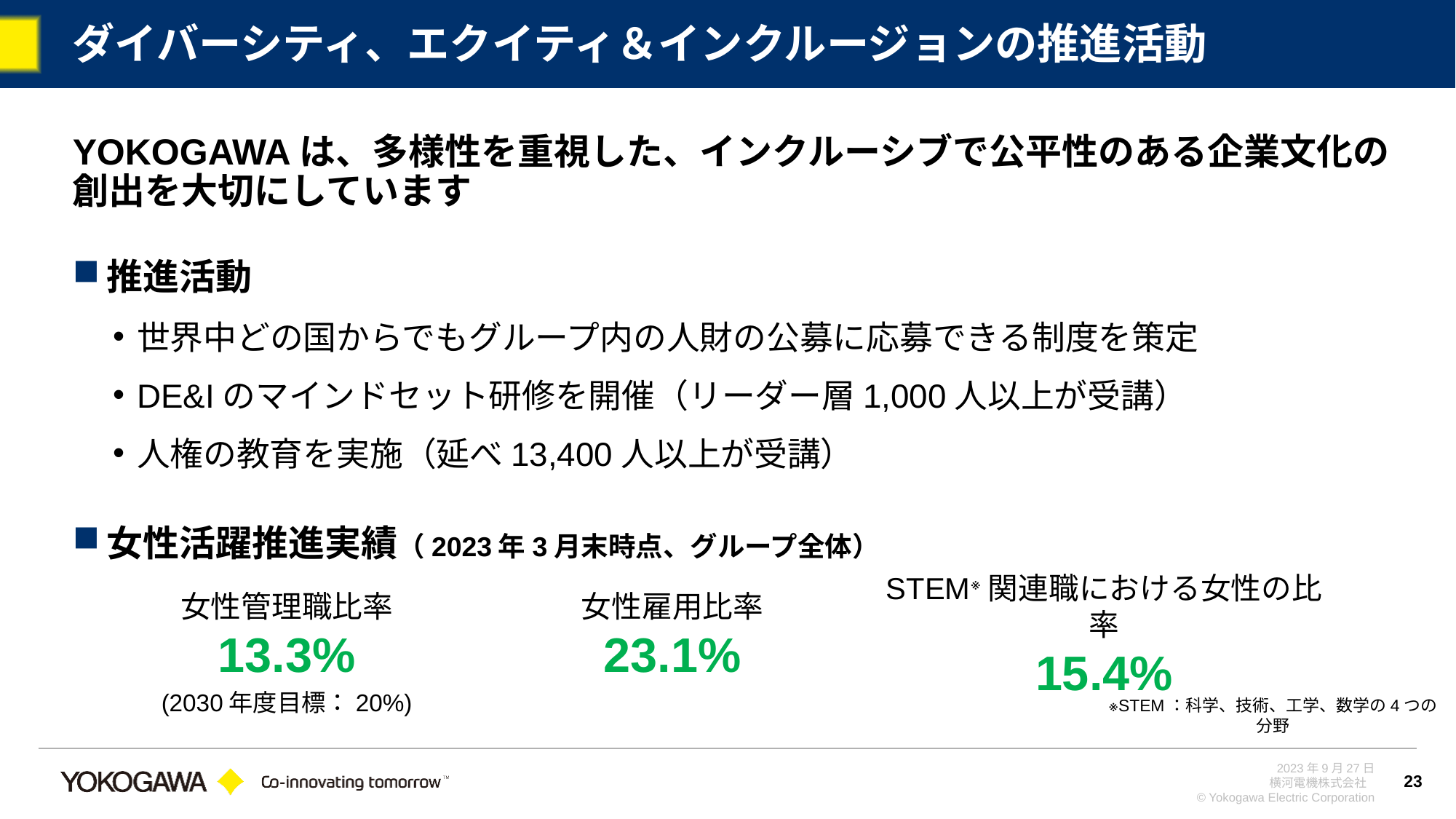

# ダイバーシティ、エクイティ＆インクルージョンの推進活動
YOKOGAWAは、多様性を重視した、インクルーシブで公平性のある企業文化の創出を大切にしています
推進活動
世界中どの国からでもグループ内の人財の公募に応募できる制度を策定
DE&Iのマインドセット研修を開催（リーダー層1,000人以上が受講）
人権の教育を実施（延べ13,400人以上が受講）
女性活躍推進実績（2023年3月末時点、グループ全体）
女性管理職比率
13.3%
女性雇用比率
23.1%
STEM※関連職における女性の比率
15.4%
(2030年度目標：20%)
※STEM：科学、技術、工学、数学の4つの分野
23